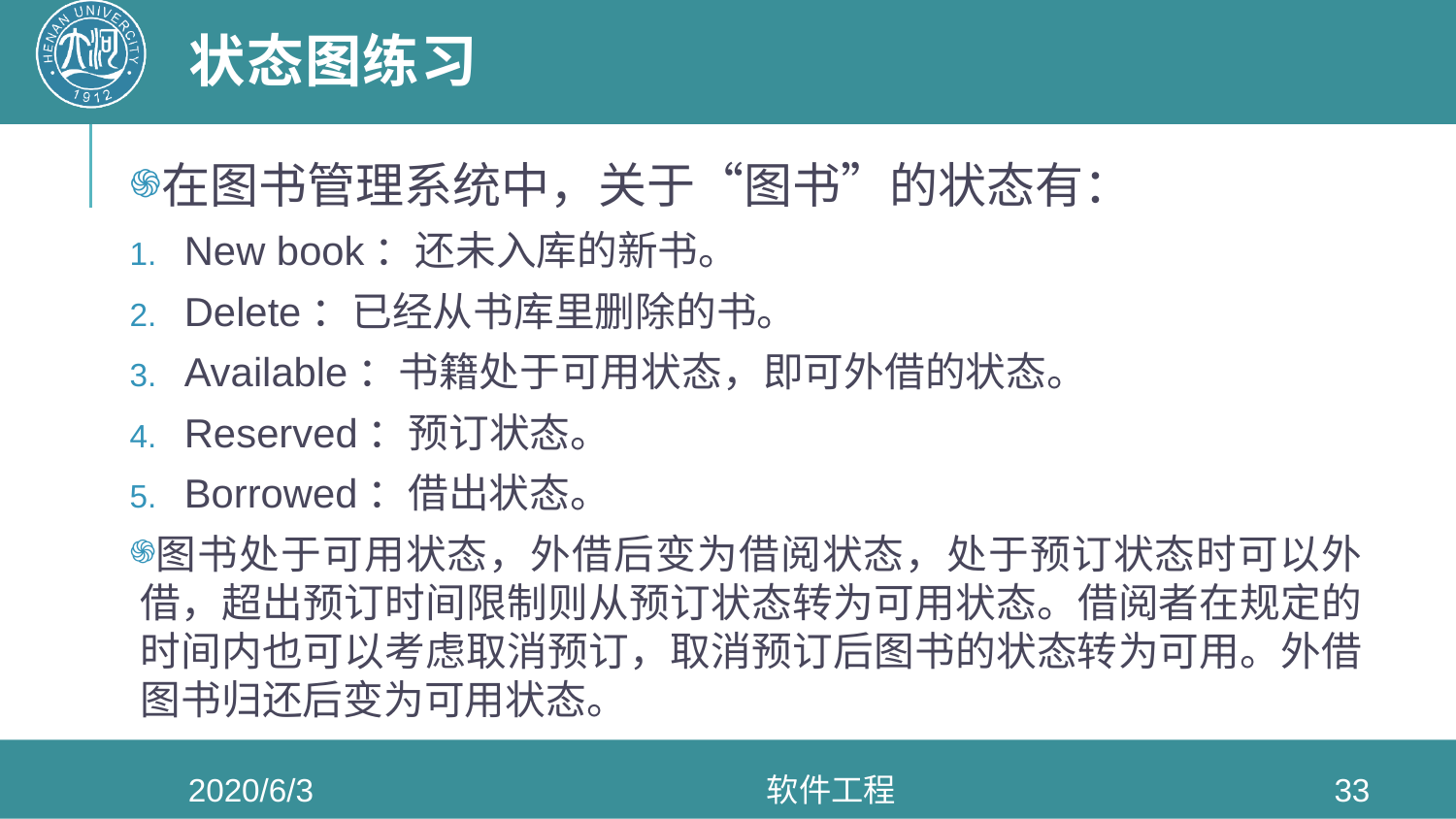

# 状态图练习
在图书管理系统中，关于“图书”的状态有：
New book：还未入库的新书。
Delete：已经从书库里删除的书。
Available：书籍处于可用状态，即可外借的状态。
Reserved：预订状态。
Borrowed：借出状态。
图书处于可用状态，外借后变为借阅状态，处于预订状态时可以外借，超出预订时间限制则从预订状态转为可用状态。借阅者在规定的时间内也可以考虑取消预订，取消预订后图书的状态转为可用。外借图书归还后变为可用状态。
2020/6/3
软件工程
33